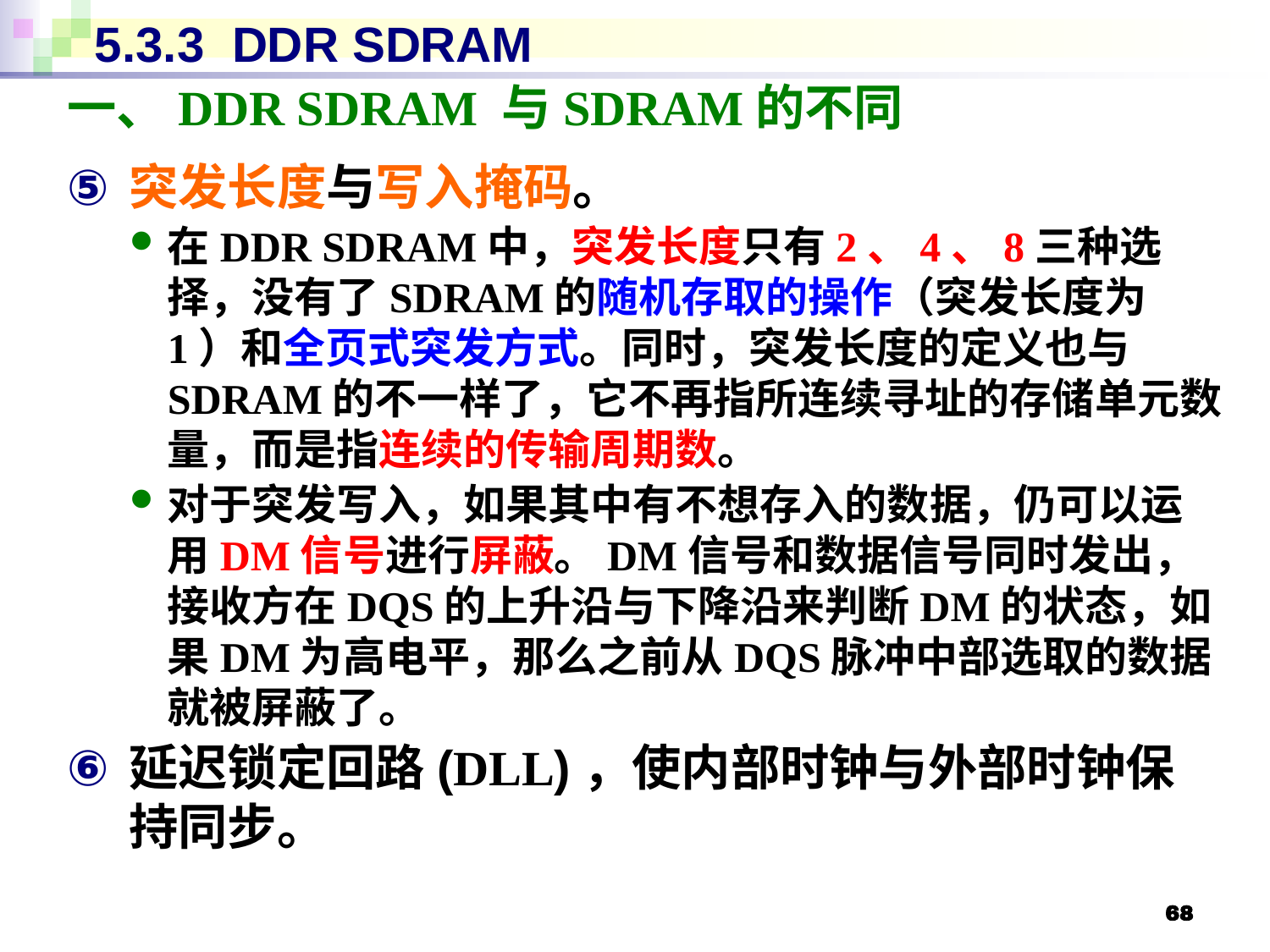

# 5.3.3  DDR SDRAM
一、DDR SDRAM 与SDRAM的不同
突发长度与写入掩码。
在DDR SDRAM中，突发长度只有2、4、8三种选择，没有了SDRAM的随机存取的操作（突发长度为1）和全页式突发方式。同时，突发长度的定义也与SDRAM的不一样了，它不再指所连续寻址的存储单元数量，而是指连续的传输周期数。
对于突发写入，如果其中有不想存入的数据，仍可以运用DM信号进行屏蔽。DM信号和数据信号同时发出，接收方在DQS的上升沿与下降沿来判断DM的状态，如果DM为高电平，那么之前从DQS脉冲中部选取的数据就被屏蔽了。
延迟锁定回路(DLL)，使内部时钟与外部时钟保持同步。
68